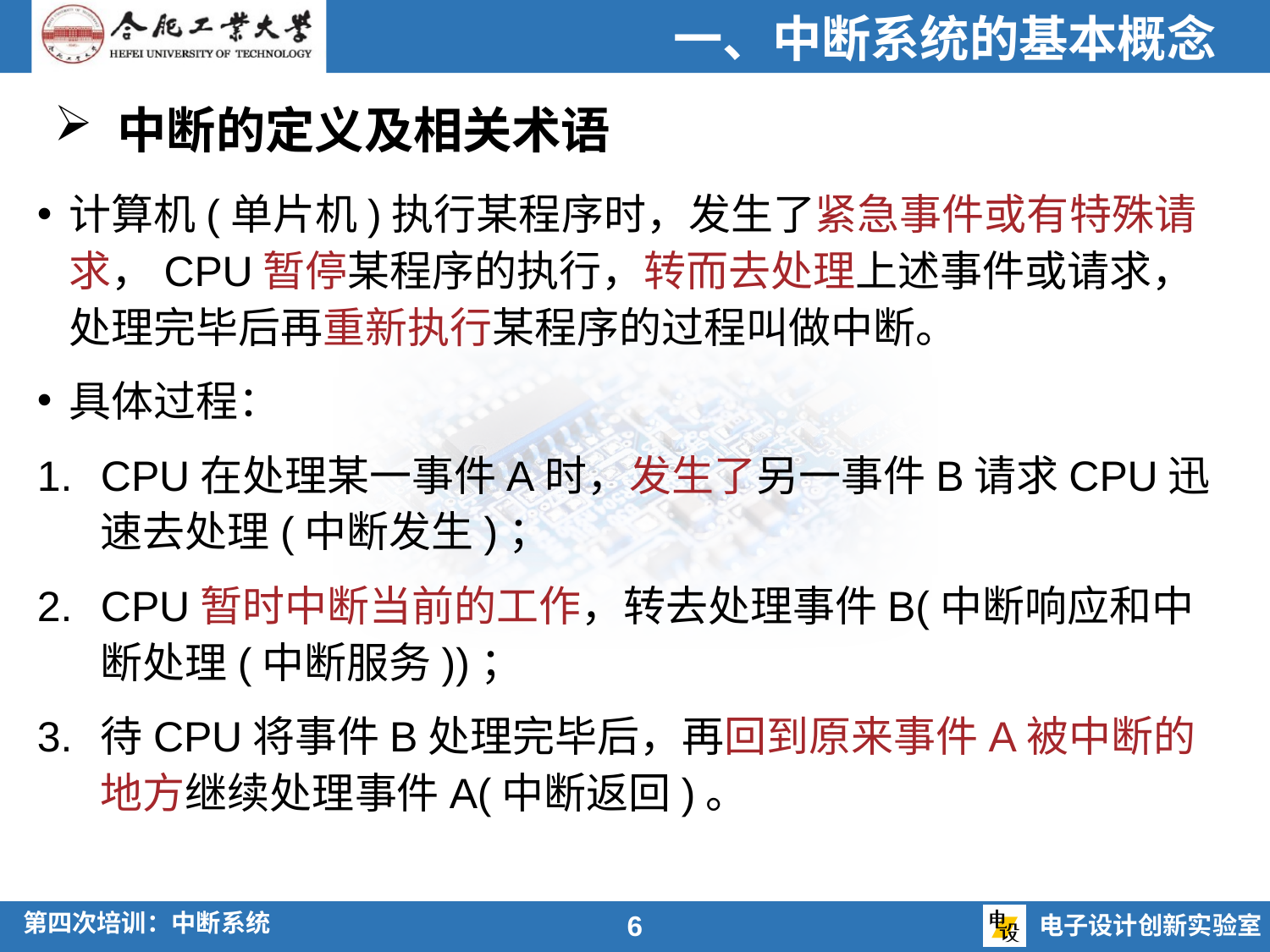

一、中断系统的基本概念

中断的定义及相关术语
计算机(单片机)执行某程序时，发生了紧急事件或有特殊请求，CPU暂停某程序的执行，转而去处理上述事件或请求，处理完毕后再重新执行某程序的过程叫做中断。
具体过程：
CPU在处理某一事件A时，发生了另一事件B请求CPU迅速去处理(中断发生)；
CPU暂时中断当前的工作，转去处理事件B(中断响应和中断处理(中断服务))；
待CPU将事件B处理完毕后，再回到原来事件A被中断的地方继续处理事件A(中断返回)。

6